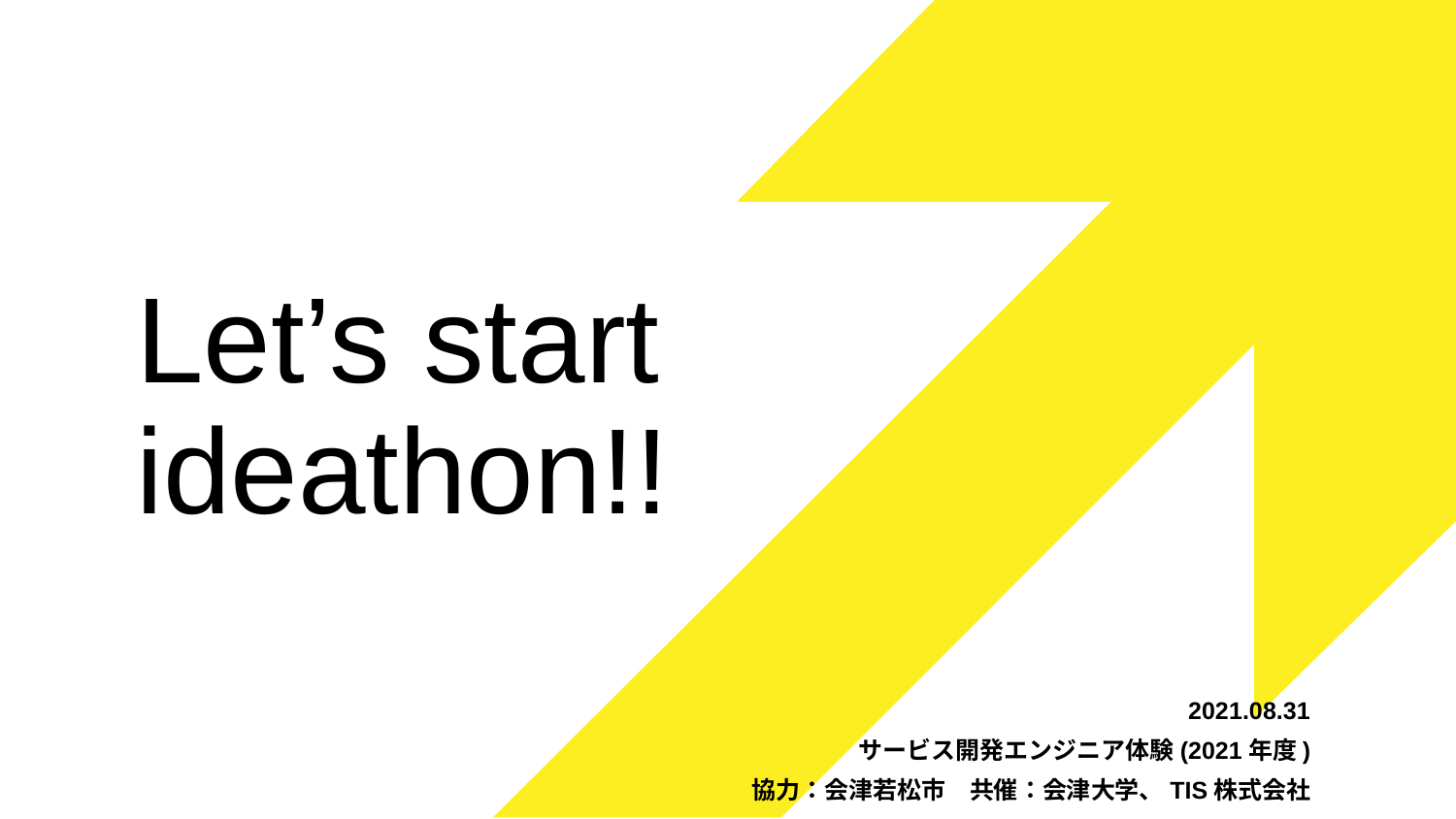

# Let’s start ideathon!!
2021.08.31
サービス開発エンジニア体験(2021年度)
協力：会津若松市　共催：会津大学、TIS株式会社